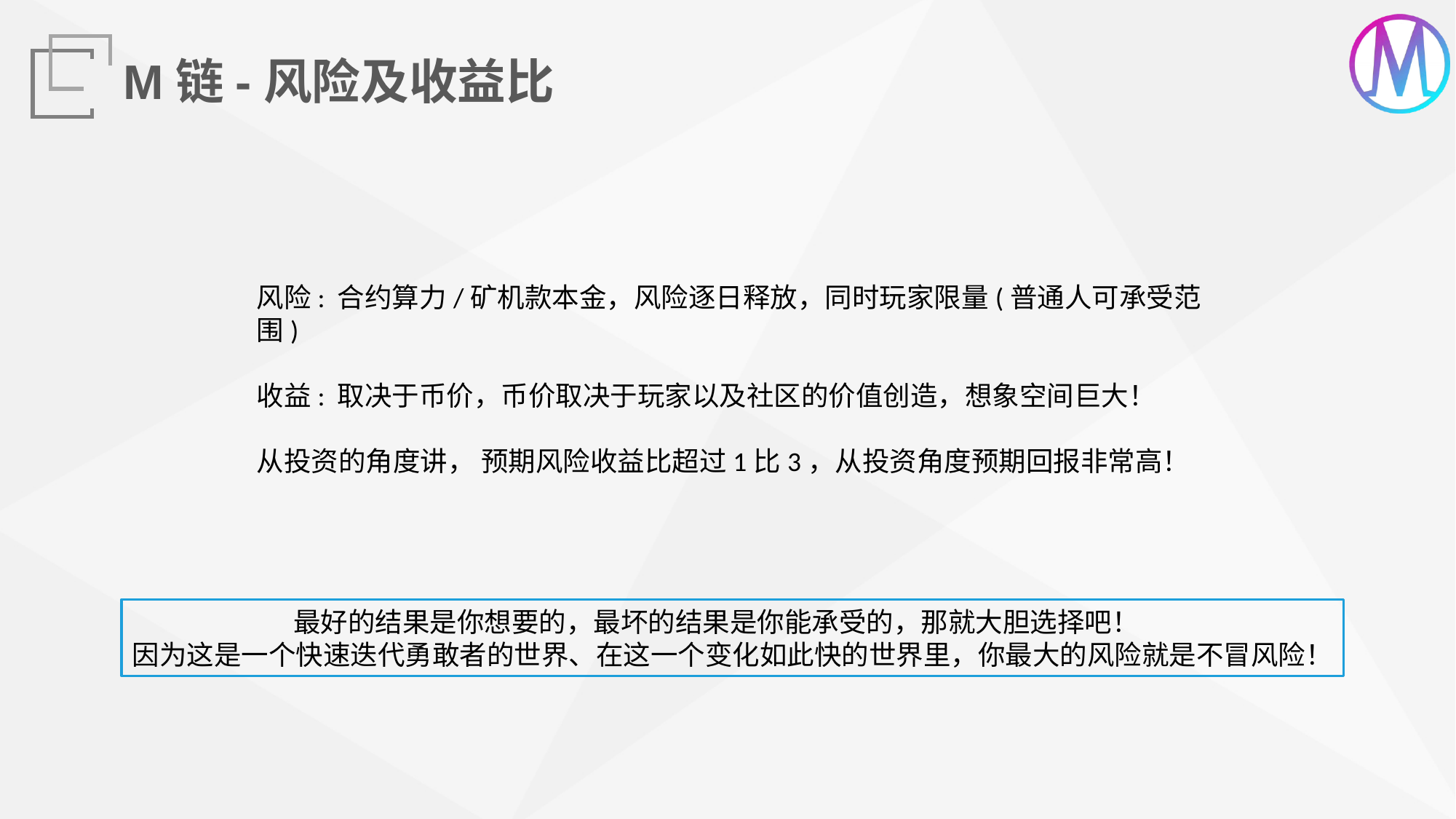

M链-风险及收益比

风险: 合约算力/矿机款本金，风险逐日释放，同时玩家限量(普通人可承受范围)

收益: 取决于币价，币价取决于玩家以及社区的价值创造，想象空间巨大！

从投资的角度讲， 预期风险收益比超过1比3，从投资角度预期回报非常高！
                         最好的结果是你想要的，最坏的结果是你能承受的，那就大胆选择吧！
因为这是一个快速迭代勇敢者的世界、在这一个变化如此快的世界里，你最大的风险就是不冒风险！